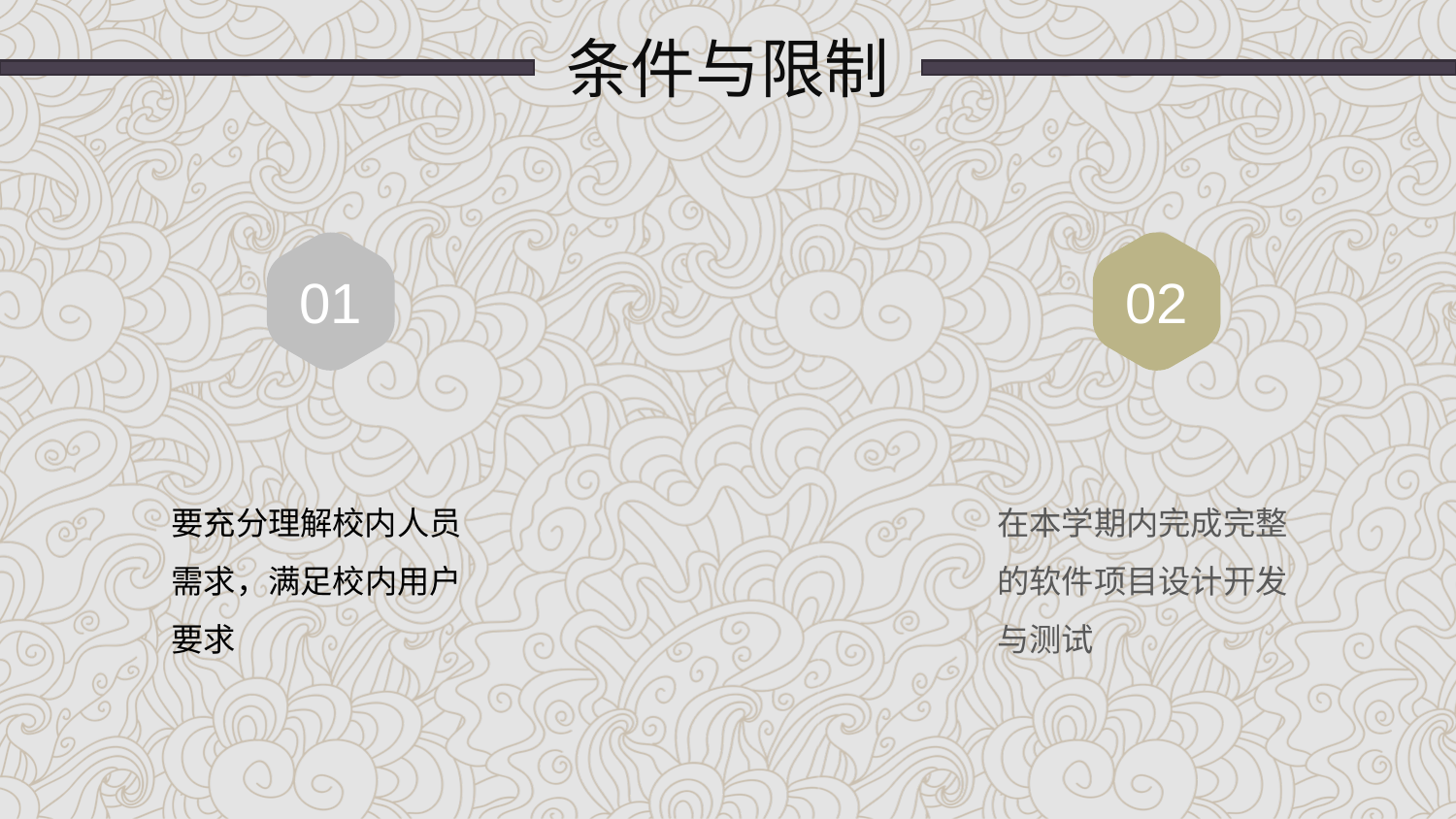

条件与限制

01
02
在本学期内完成完整的软件项目设计开发与测试
要充分理解校内人员需求，满足校内用户要求